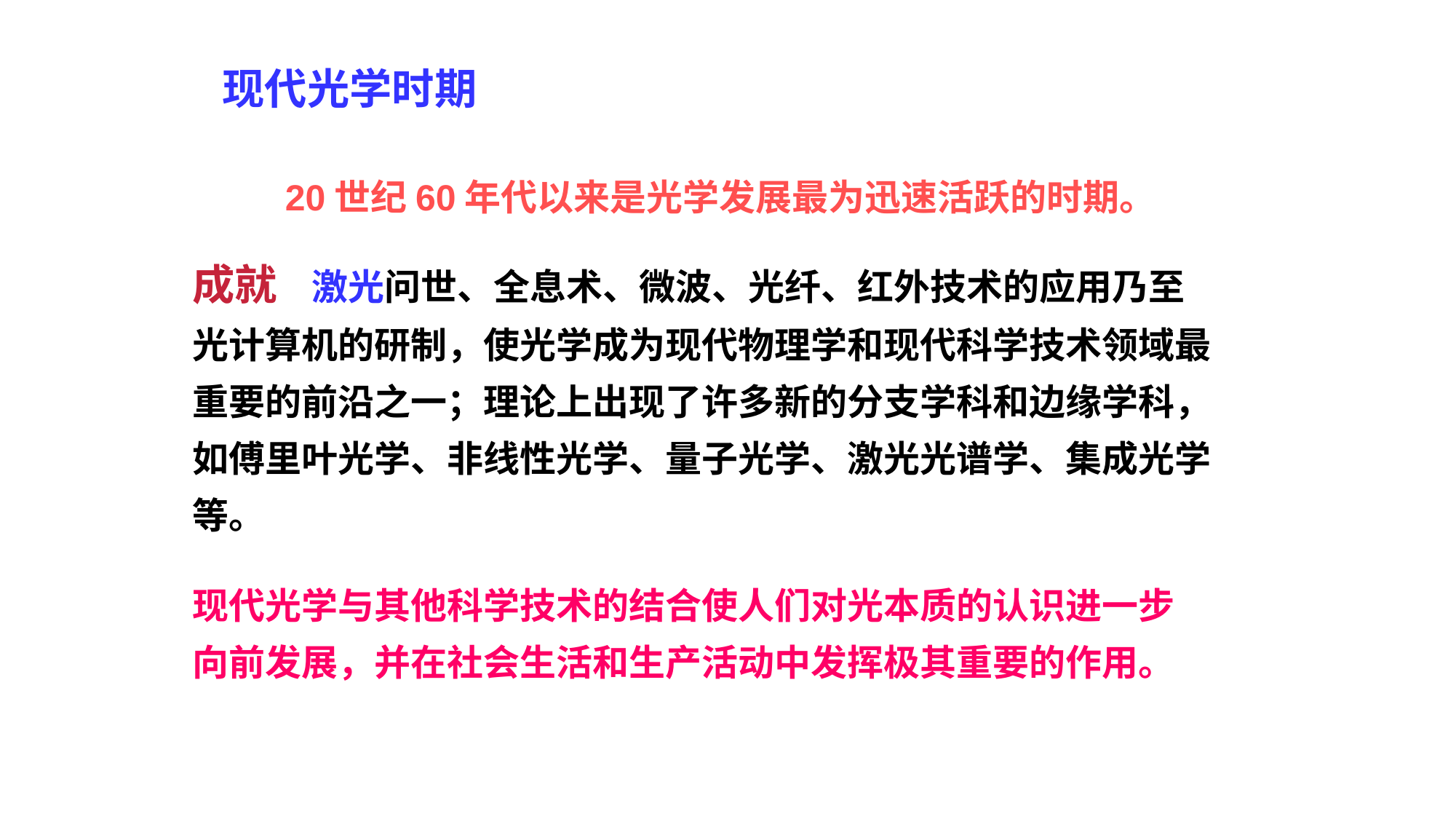

现代光学时期
    20世纪60年代以来是光学发展最为迅速活跃的时期。
成就    激光问世、全息术、微波、光纤、红外技术的应用乃至光计算机的研制，使光学成为现代物理学和现代科学技术领域最重要的前沿之一；理论上出现了许多新的分支学科和边缘学科，如傅里叶光学、非线性光学、量子光学、激光光谱学、集成光学等。
现代光学与其他科学技术的结合使人们对光本质的认识进一步向前发展，并在社会生活和生产活动中发挥极其重要的作用。